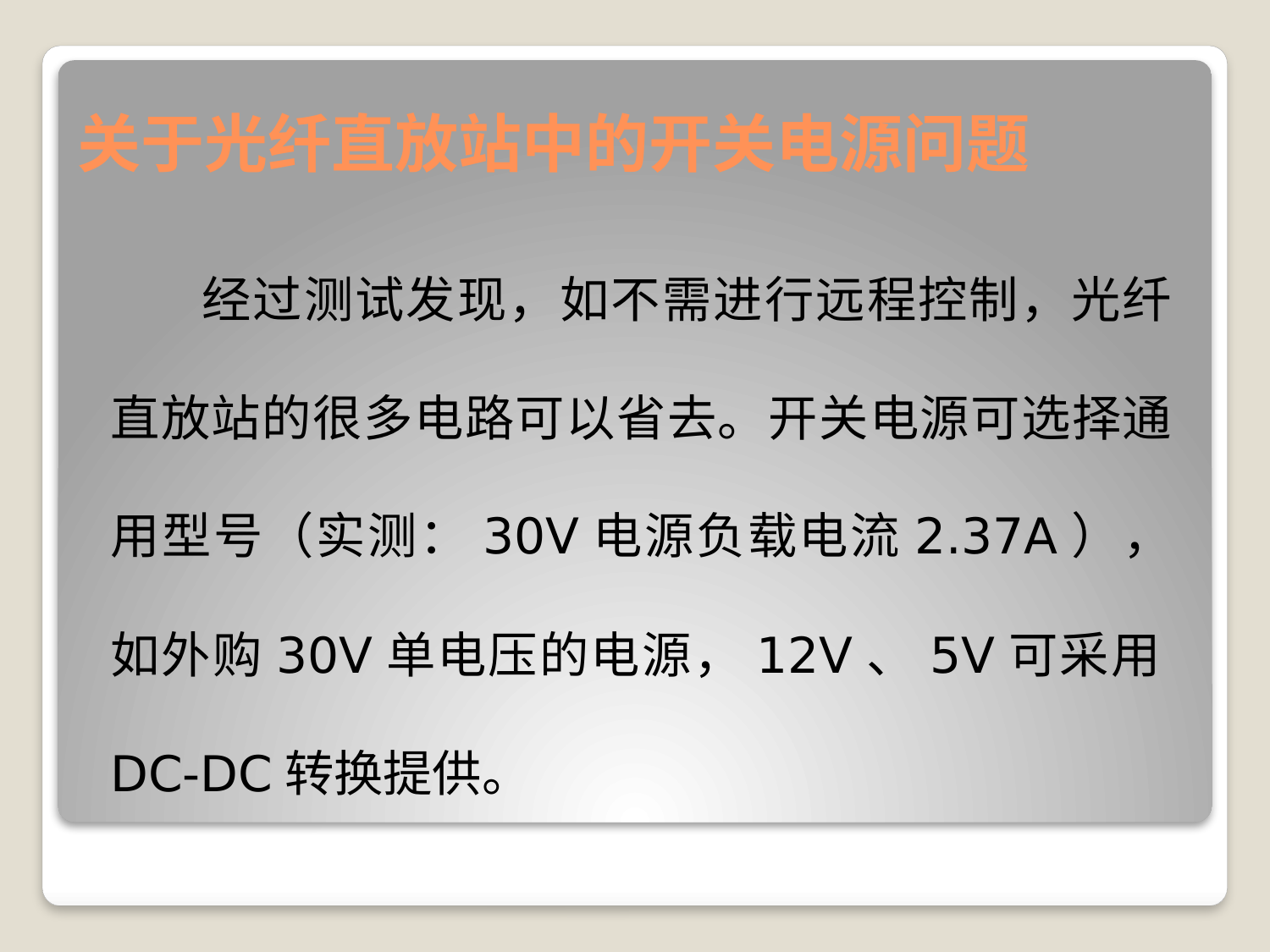

# 关于光纤直放站中的开关电源问题
      经过测试发现，如不需进行远程控制，光纤直放站的很多电路可以省去。开关电源可选择通用型号（实测：30V电源负载电流2.37A），如外购30V单电压的电源，12V、5V可采用DC-DC转换提供。